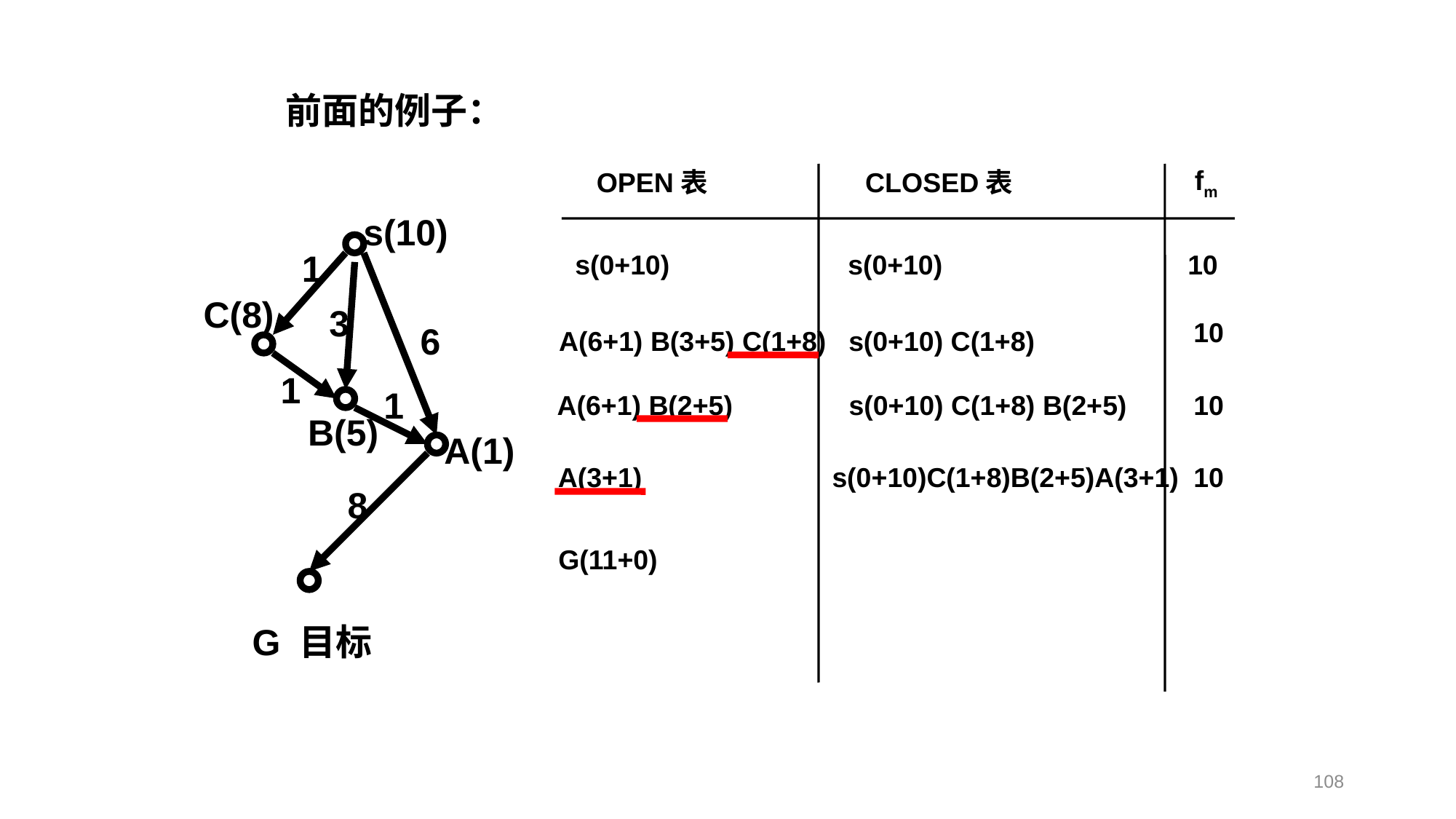

前面的例子：
OPEN表
CLOSED表
fm

s(10)

1
s(0+10)
s(0+10)
10

C(8)
3
10
6
A(6+1) B(3+5) C(1+8)
s(0+10) C(1+8)

1
1
A(6+1) B(2+5)
s(0+10) C(1+8) B(2+5)
10

B(5)

A(1)

A(3+1)
s(0+10)C(1+8)B(2+5)A(3+1)
10
8

G(11+0)

G 目标
108